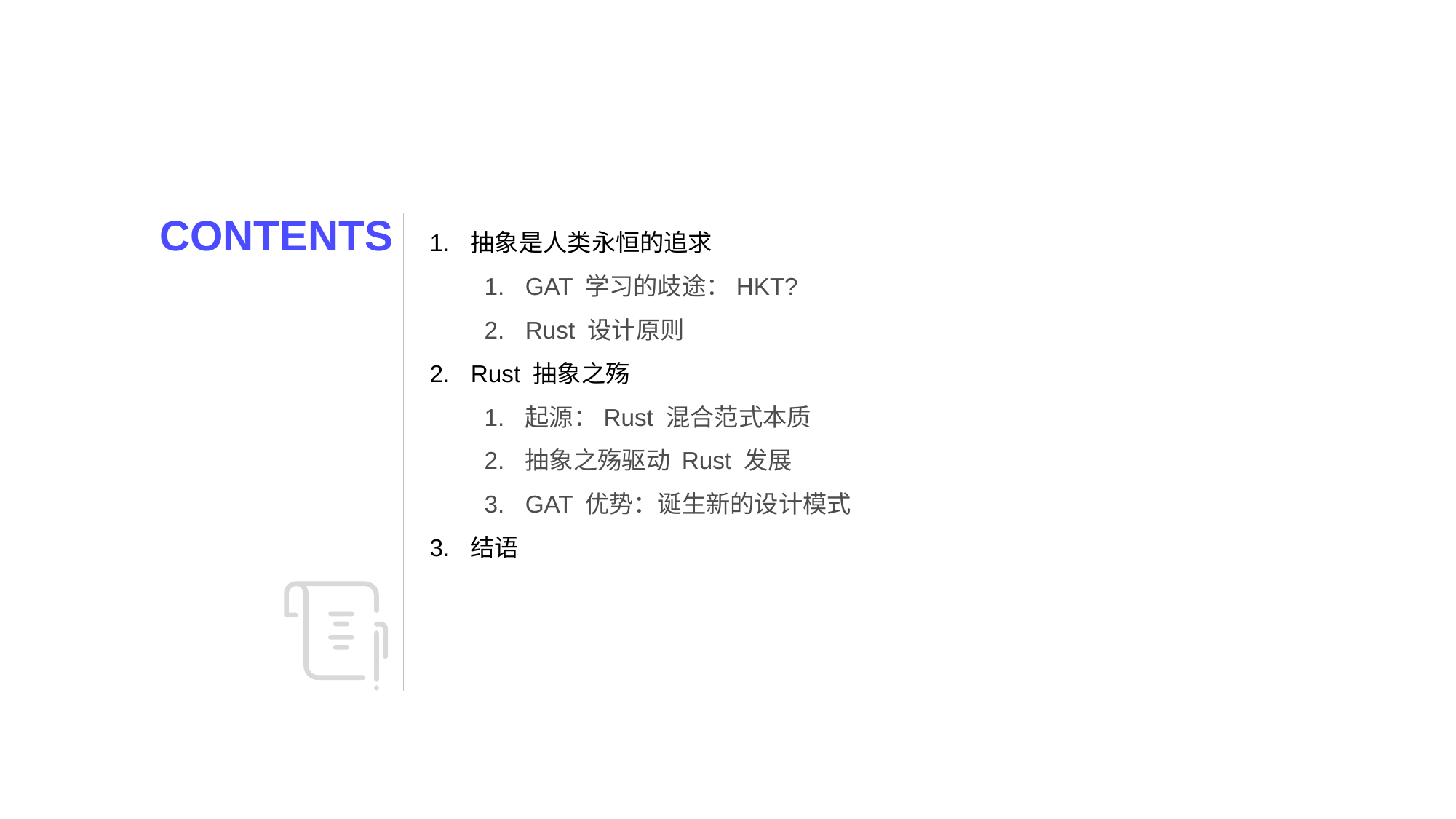

CONT ENTS
抽象是人类永恒的追求
GAT 学习的歧途：HKT?
Rust 设计原则
Rust 抽象之殇
起源：Rust 混合范式本质
抽象之殇驱动 Rust 发展
GAT 优势：诞生新的设计模式
结语